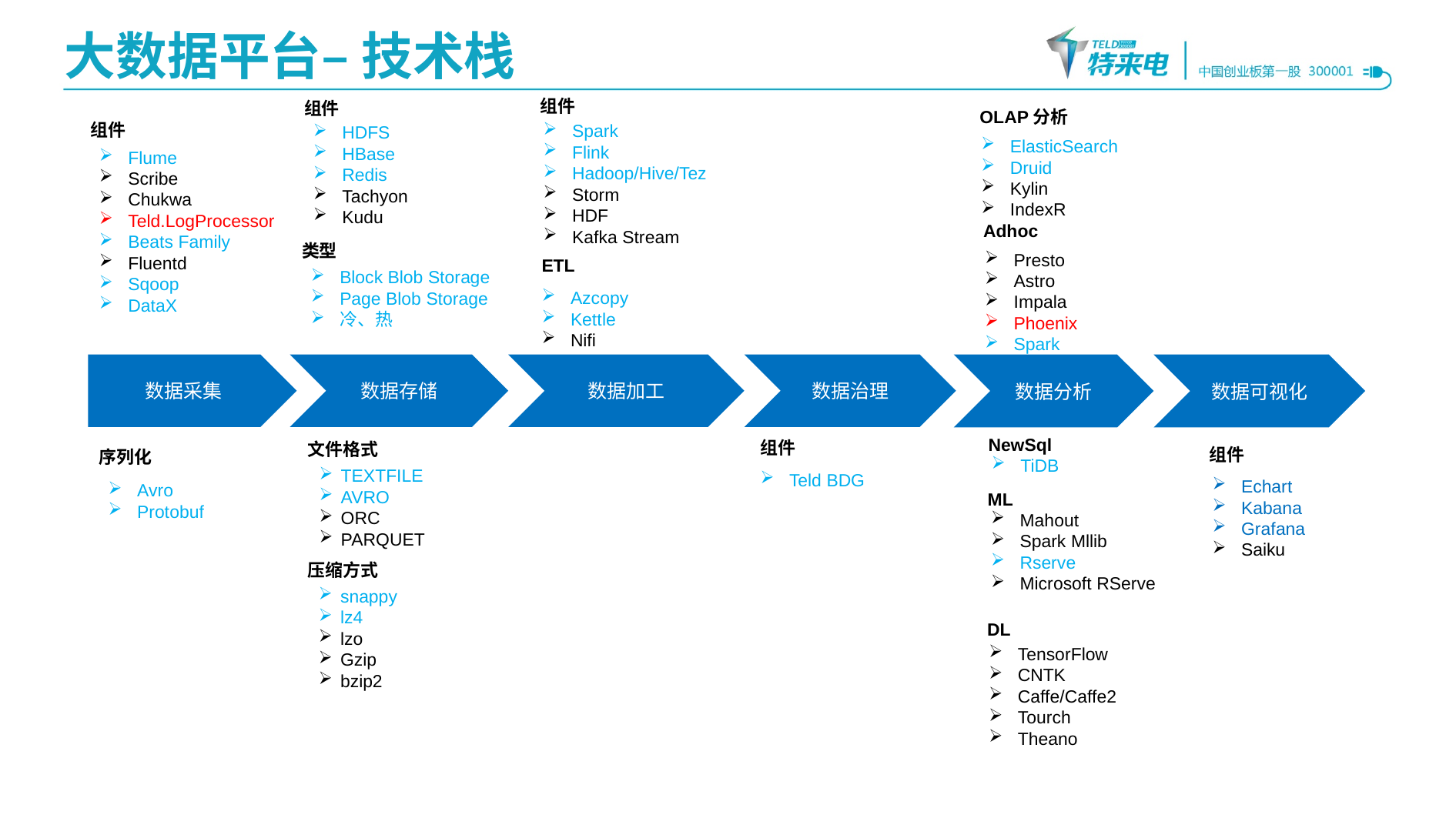

# 大数据平台– 技术栈
组件
组件
OLAP分析
组件
Spark
Flink
Hadoop/Hive/Tez
Storm
HDF
Kafka Stream
HDFS
HBase
Redis
Tachyon
Kudu
ElasticSearch
Druid
Kylin
IndexR
Flume
Scribe
Chukwa
Teld.LogProcessor
Beats Family
Fluentd
Sqoop
DataX
Adhoc
类型
Presto
Astro
Impala
Phoenix
Spark
ETL
Block Blob Storage
Page Blob Storage
冷、热
Azcopy
Kettle
Nifi
数据采集
数据存储
数据加工
数据治理
数据分析
数据可视化
NewSql
组件
文件格式
组件
序列化
TiDB
TEXTFILE
AVRO
ORC
PARQUET
Teld BDG
Echart
Kabana
Grafana
Saiku
Avro
Protobuf
ML
Mahout
Spark Mllib
Rserve
Microsoft RServe
压缩方式
snappy
lz4
lzo
Gzip
bzip2
DL
TensorFlow
CNTK
Caffe/Caffe2
Tourch
Theano